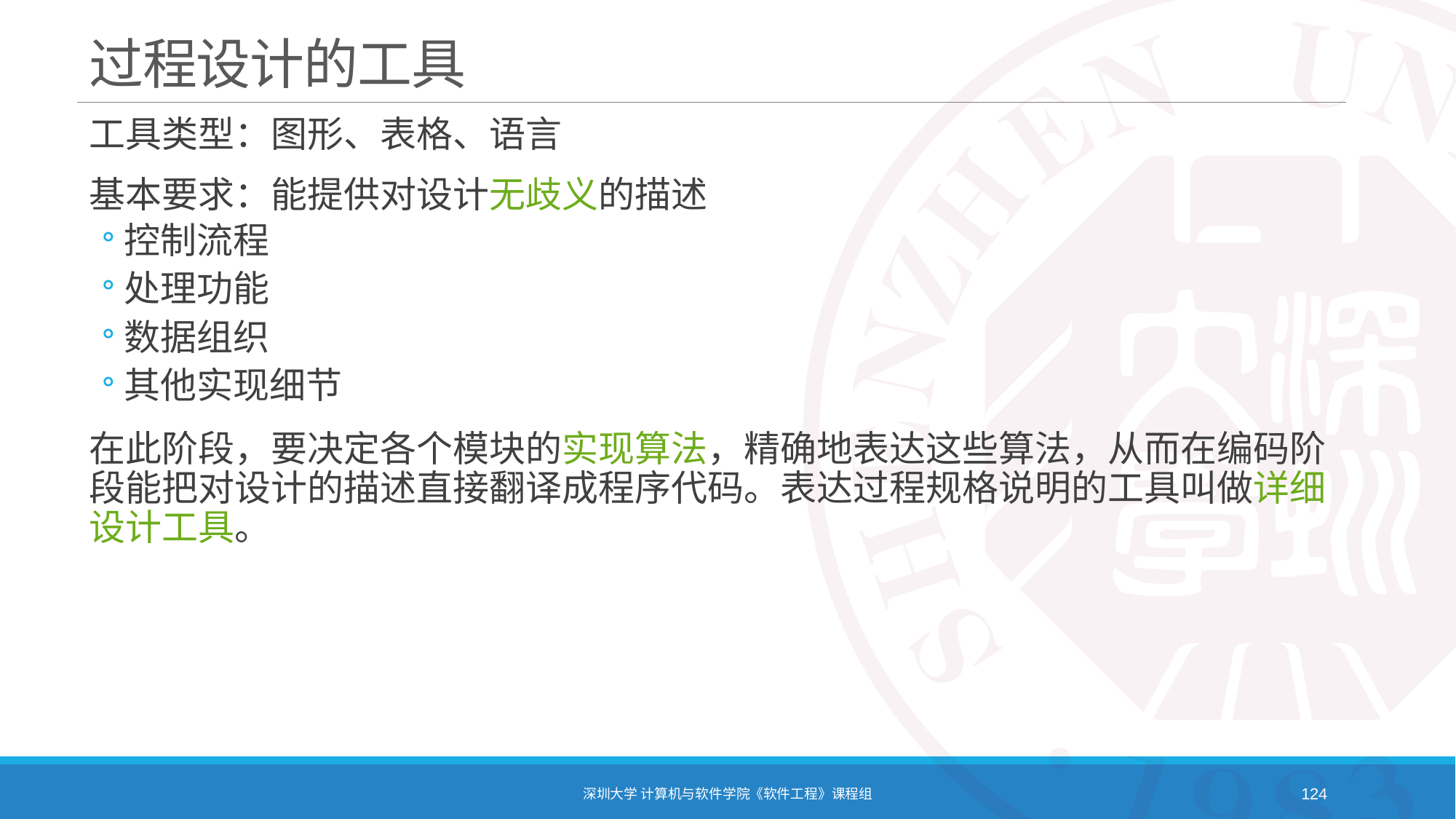

# 过程设计的工具
工具类型：图形、表格、语言
基本要求：能提供对设计无歧义的描述
控制流程
处理功能
数据组织
其他实现细节
在此阶段，要决定各个模块的实现算法，精确地表达这些算法，从而在编码阶段能把对设计的描述直接翻译成程序代码。表达过程规格说明的工具叫做详细设计工具。
深圳大学 计算机与软件学院《软件工程》课程组
124